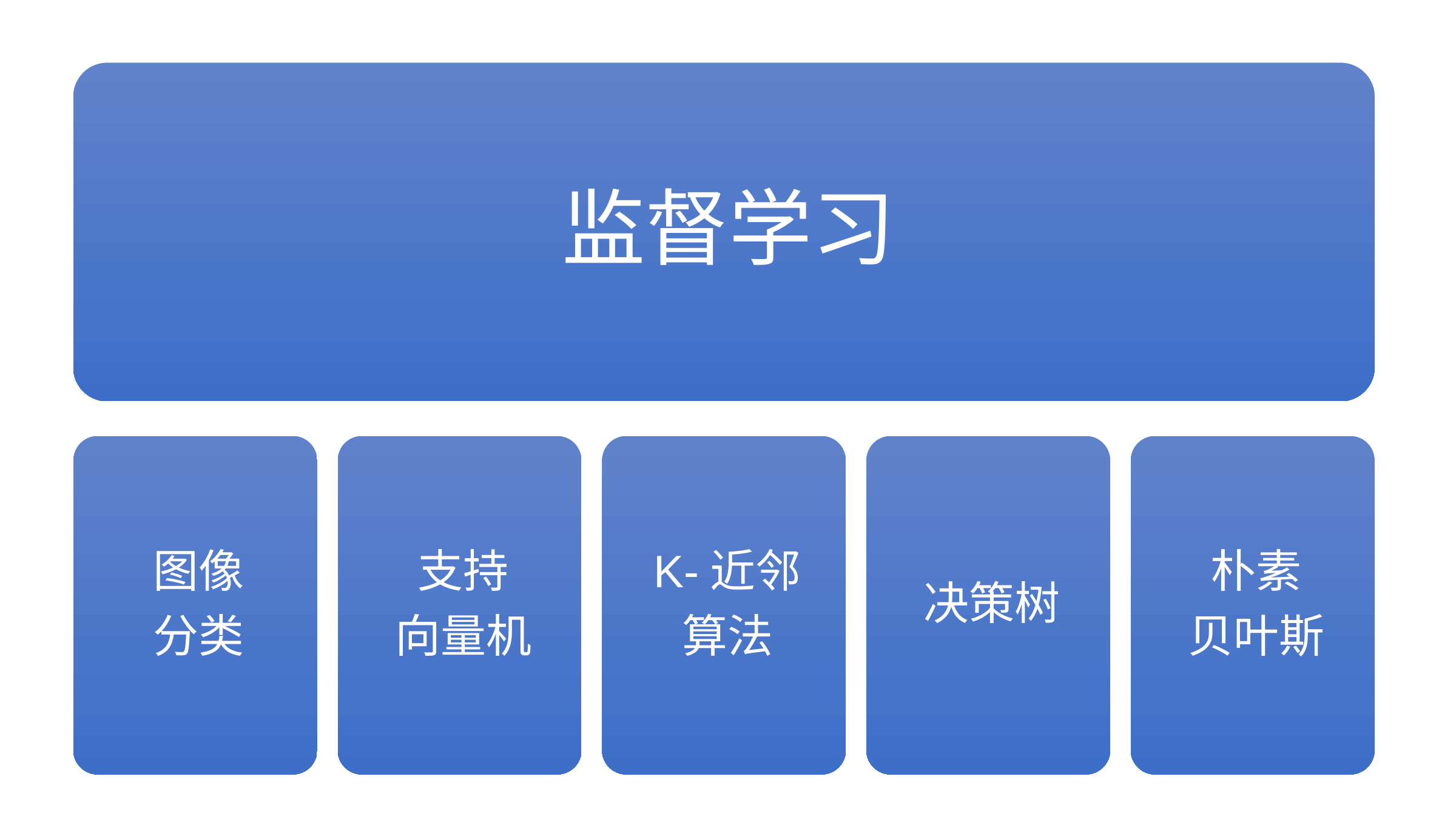

监督学习
图像
分类
支持
向量机
K-近邻
算法
决策树
朴素
贝叶斯